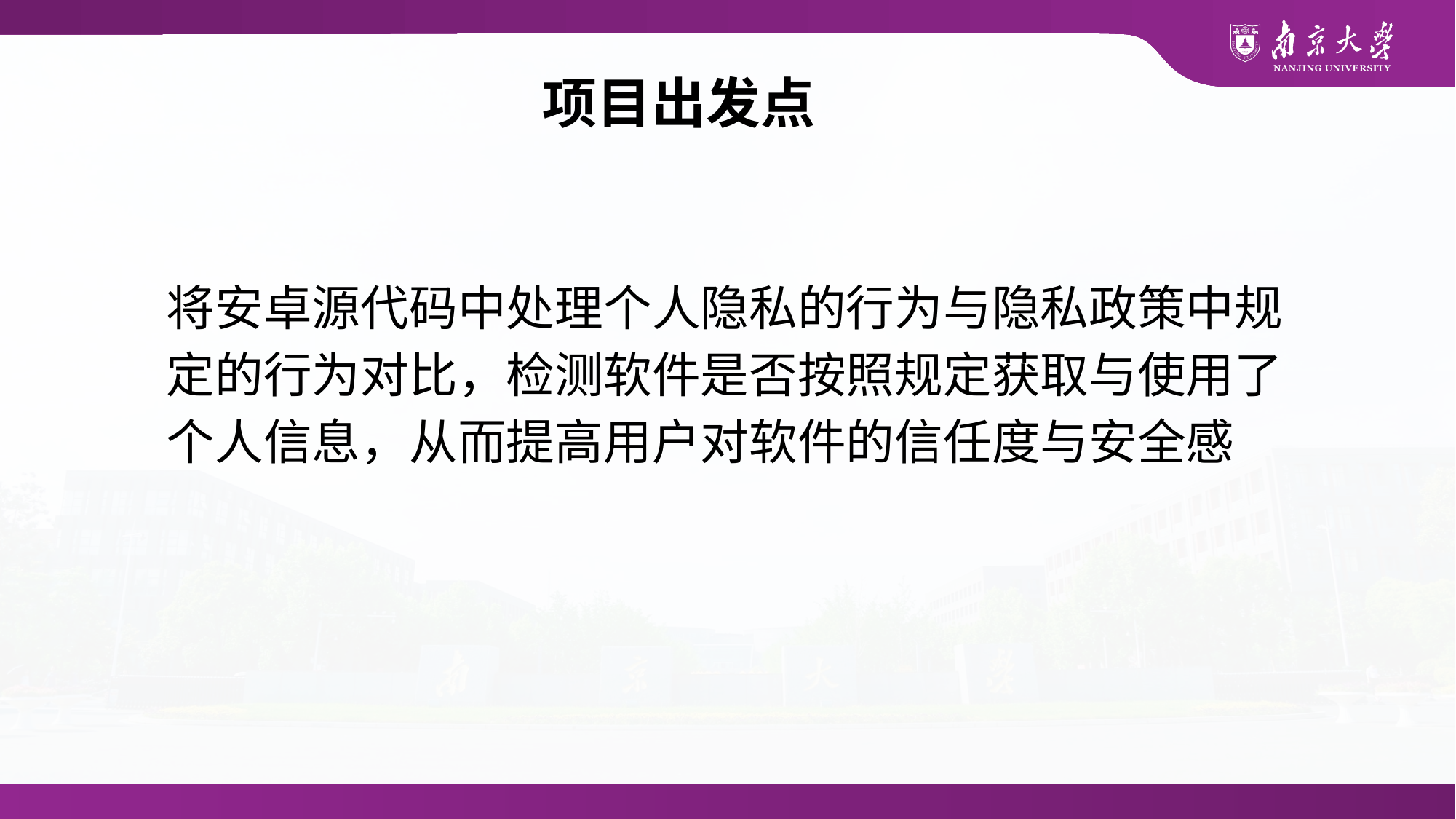

项目出发点
将安卓源代码中处理个人隐私的行为与隐私政策中规定的行为对比，检测软件是否按照规定获取与使用了个人信息，从而提高用户对软件的信任度与安全感